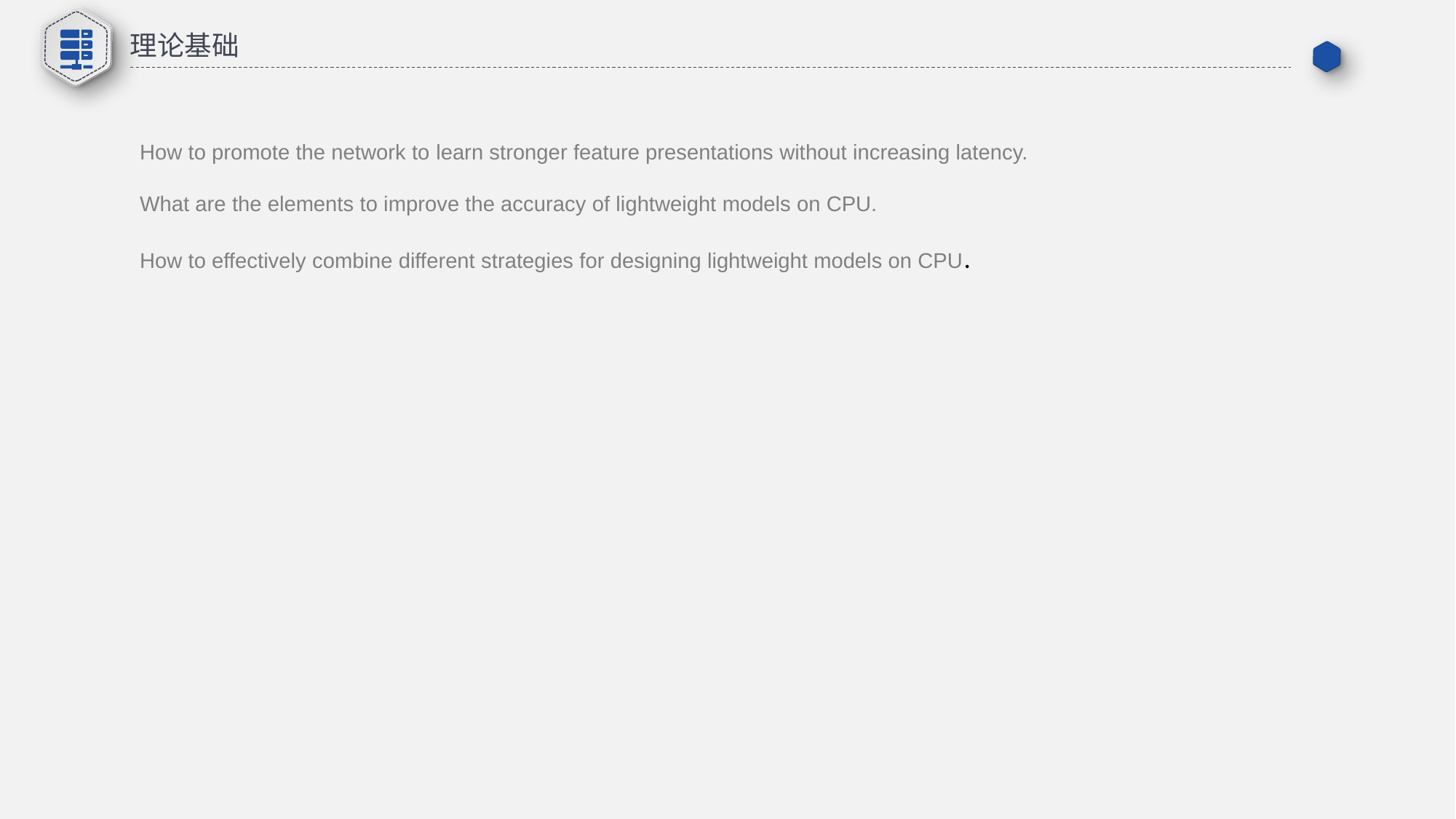

理论基础

How to promote the network to learn stronger feature presentations without increasing latency.

What are the elements to improve the accuracy of lightweight models on CPU.

How to effectively combine different strategies for designing lightweight models on CPU.